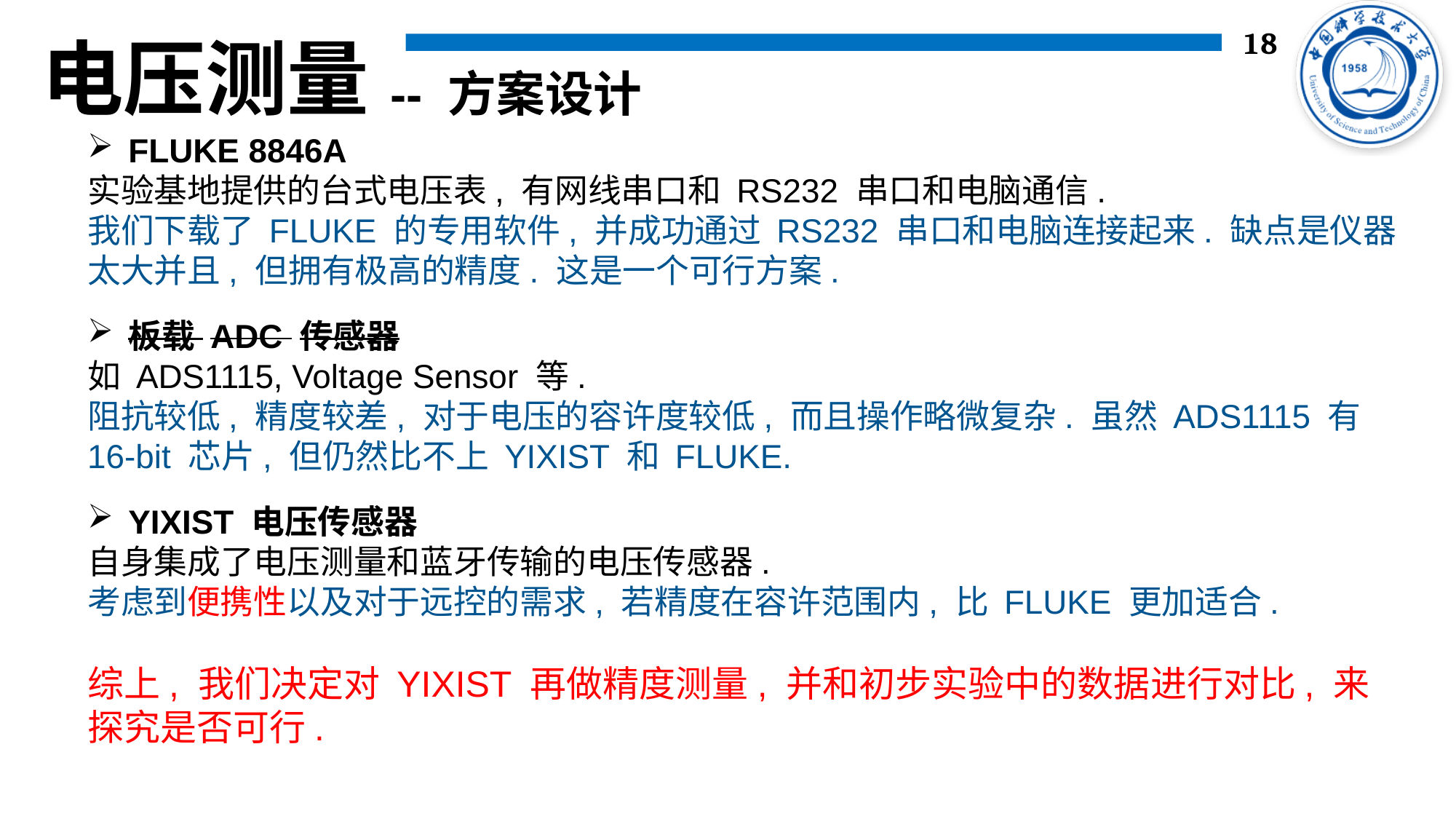

电压测量
-- 方案设计
FLUKE 8846A
实验基地提供的台式电压表, 有网线串口和 RS232 串口和电脑通信.
我们下载了 FLUKE 的专用软件, 并成功通过 RS232 串口和电脑连接起来. 缺点是仪器太大并且, 但拥有极高的精度. 这是一个可行方案.

板载 ADC 传感器
如 ADS1115, Voltage Sensor 等.
阻抗较低, 精度较差, 对于电压的容许度较低, 而且操作略微复杂. 虽然 ADS1115 有 16-bit 芯片, 但仍然比不上 YIXIST 和 FLUKE.

YIXIST 电压传感器
自身集成了电压测量和蓝牙传输的电压传感器.
考虑到便携性以及对于远控的需求, 若精度在容许范围内, 比 FLUKE 更加适合.

综上, 我们决定对 YIXIST 再做精度测量, 并和初步实验中的数据进行对比, 来探究是否可行.